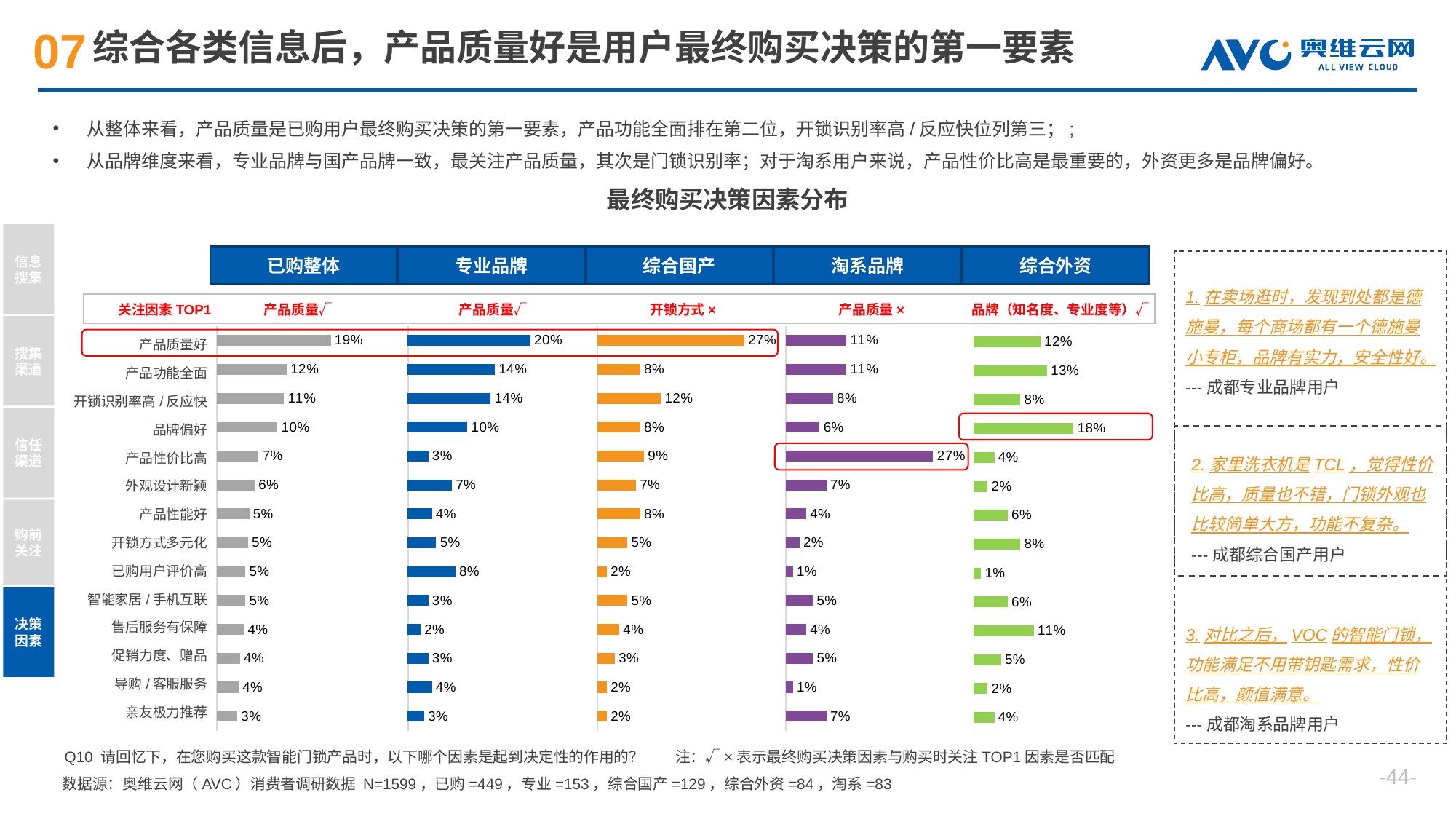

# 综合各类信息后，产品质量好是用户最终购买决策的第一要素
从整体来看，产品质量是已购用户最终购买决策的第一要素，产品功能全面排在第二位，开锁识别率高/反应快位列第三；;
从品牌维度来看，专业品牌与国产品牌一致，最关注产品质量，其次是门锁识别率；对于淘系用户来说，产品性价比高是最重要的，外资更多是品牌偏好。
最终购买决策因素分布
信息搜集
搜集渠道
信任渠道
购前关注
决策因素
已购整体
专业品牌
综合国产
淘系品牌
综合外资

1.在卖场逛时，发现到处都是德施曼，每个商场都有一个德施曼小专柜，品牌有实力，安全性好。
---成都专业品牌用户

关注因素TOP1
产品质量√
产品质量√
开锁方式×
产品质量×
品牌（知名度、专业度等）√

### Chart

| Category | 已购用户 |
|---|---|
| 产品功能全面 | 0.189309576837416 |
| 产品性价比高 | 0.115812917594655 |
| 产品性能好 | 0.111358574610245 |
| 产品质量好 | 0.10022271714922 |
| 促销力度、赠品 | 0.0690423162583519 |
| 导购/客服服务 | 0.0623608017817372 |
| 开锁方式多元化 | 0.0534521158129176 |
| 开锁识别率高/反应快 | 0.0512249443207127 |
| 品牌偏好 | 0.0467706013363029 |
| 亲友极力推荐 | 0.0467706013363029 |
| 售后服务有保障 | 0.044543429844098 |
| 外观设计新颖 | 0.0378619153674833 |
| 已购用户评价高 | 0.0356347438752784 |
| 智能家居/手机互联 | 0.0334075723830735 |

### Chart

| Category | 已购专业 |
|---|---|
| 产品功能全面 | 0.203 |
| 产品性价比高 | 0.144 |
| 产品性能好 | 0.137 |
| 产品质量好 | 0.098 |
| 促销力度、赠品 | 0.033 |
| 导购/客服服务 | 0.072 |
| 开锁方式多元化 | 0.039 |
| 开锁识别率高/反应快 | 0.046 |
| 品牌偏好 | 0.078 |
| 亲友极力推荐 | 0.033 |
| 售后服务有保障 | 0.02 |
| 外观设计新颖 | 0.033 |
| 已购用户评价高 | 0.039 |
| 智能家居/手机互联 | 0.026 |

### Chart

| Category | 已购综合国产 |
|---|---|
| 产品功能全面 | 0.271 |
| 产品性价比高 | 0.078 |
| 产品性能好 | 0.116 |
| 产品质量好 | 0.078 |
| 促销力度、赠品 | 0.085 |
| 导购/客服服务 | 0.07 |
| 开锁方式多元化 | 0.078 |
| 开锁识别率高/反应快 | 0.054 |
| 品牌偏好 | 0.016 |
| 亲友极力推荐 | 0.054 |
| 售后服务有保障 | 0.039 |
| 外观设计新颖 | 0.031 |
| 已购用户评价高 | 0.016 |
| 智能家居/手机互联 | 0.016 |

### Chart

| Category | 已购淘系 |
|---|---|
| 产品功能全面 | 0.108433734939759 |
| 产品性价比高 | 0.108433734939759 |
| 产品性能好 | 0.0843373493975904 |
| 产品质量好 | 0.0602409638554217 |
| 促销力度、赠品 | 0.265060240963855 |
| 导购/客服服务 | 0.072289156626506 |
| 开锁方式多元化 | 0.036144578313253 |
| 开锁识别率高/反应快 | 0.0240963855421687 |
| 品牌偏好 | 0.0120481927710843 |
| 亲友极力推荐 | 0.0481927710843374 |
| 售后服务有保障 | 0.036144578313253 |
| 外观设计新颖 | 0.0481927710843374 |
| 已购用户评价高 | 0.0120481927710843 |
| 智能家居/手机互联 | 0.072289156626506 |

### Chart

| Category | 已购外资 |
|---|---|
| 产品功能全面 | 0.119 |
| 产品性价比高 | 0.131 |
| 产品性能好 | 0.083 |
| 产品质量好 | 0.179 |
| 促销力度、赠品 | 0.036 |
| 导购/客服服务 | 0.024 |
| 开锁方式多元化 | 0.06 |
| 开锁识别率高/反应快 | 0.083 |
| 品牌偏好 | 0.012 |
| 亲友极力推荐 | 0.06 |
| 售后服务有保障 | 0.107 |
| 外观设计新颖 | 0.048 |
| 已购用户评价高 | 0.024 |
| 智能家居/手机互联 | 0.036 |
| 产品质量好 |
| --- |
| 产品功能全面 |
| 开锁识别率高/反应快 |
| 品牌偏好 |
| 产品性价比高 |
| 外观设计新颖 |
| 产品性能好 |
| 开锁方式多元化 |
| 已购用户评价高 |
| 智能家居/手机互联 |
| 售后服务有保障 |
| 促销力度、赠品 |
| 导购/客服服务 |
| 亲友极力推荐 |

2.家里洗衣机是TCL，觉得性价比高，质量也不错，门锁外观也比较简单大方，功能不复杂。
---成都综合国产用户

3.对比之后，VOC的智能门锁，功能满足不用带钥匙需求，性价比高，颜值满意。
---成都淘系品牌用户
Q10 请回忆下，在您购买这款智能门锁产品时，以下哪个因素是起到决定性的作用的？         注：√×表示最终购买决策因素与购买时关注TOP1因素是否匹配
-44-
数据源：奥维云网（AVC）消费者调研数据 N=1599，已购=449，专业=153，综合国产=129，综合外资=84，淘系=83